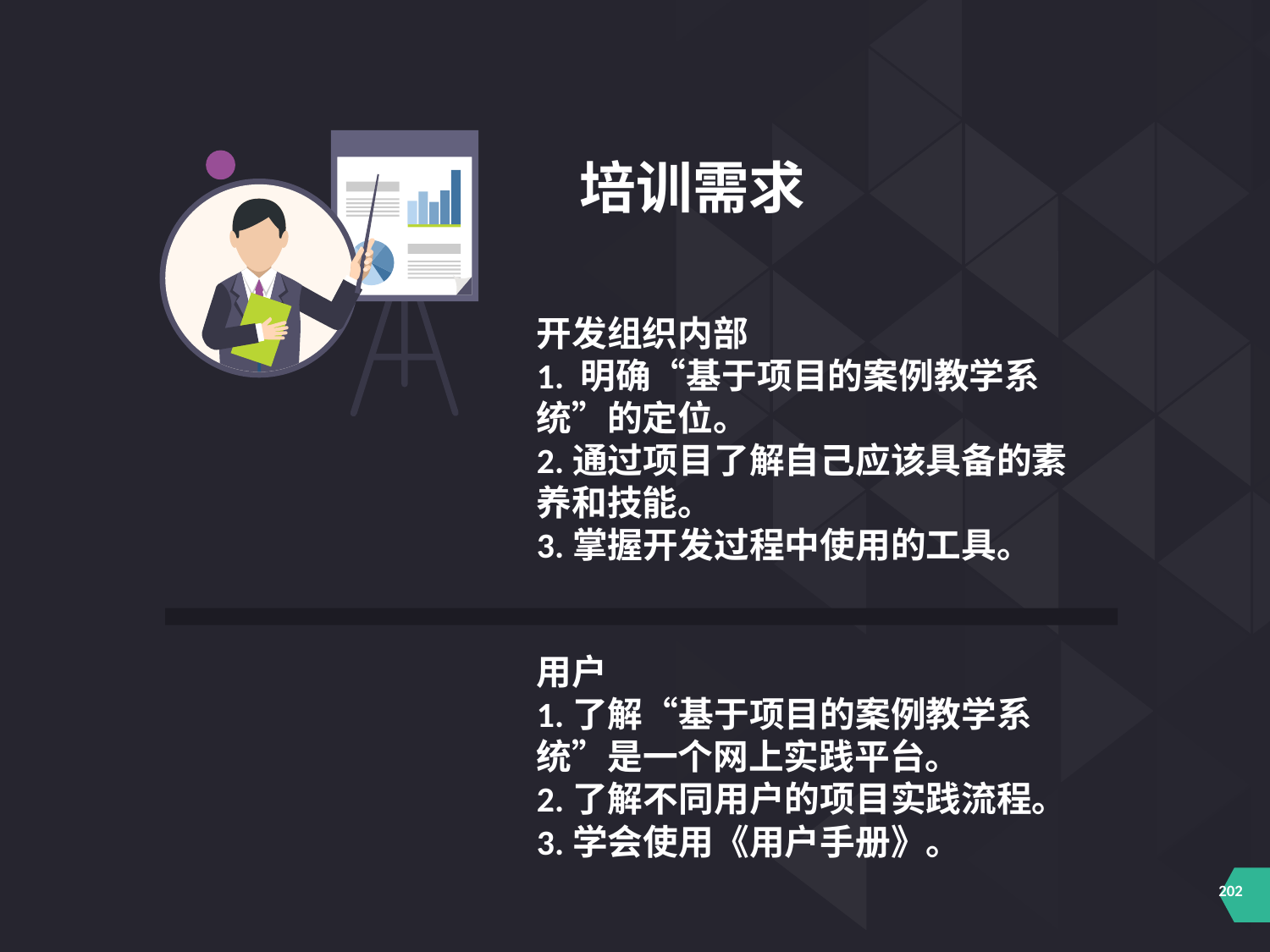

培训需求

开发组织内部
1. 明确“基于项目的案例教学系统”的定位。
2.通过项目了解自己应该具备的素养和技能。
3.掌握开发过程中使用的工具。

用户
1.了解“基于项目的案例教学系统”是一个网上实践平台。
2.了解不同用户的项目实践流程。
3.学会使用《用户手册》。